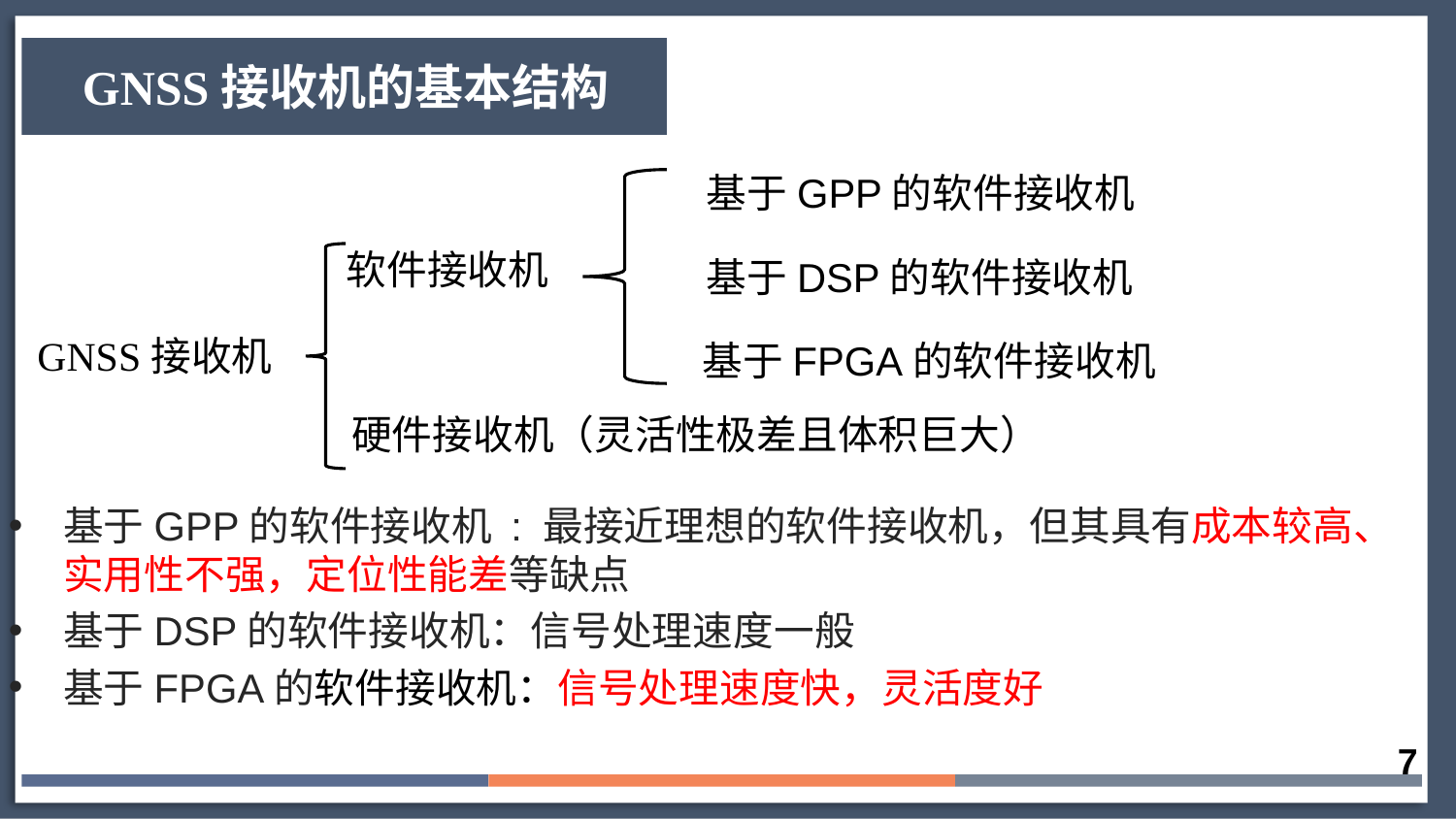

GNSS接收机的基本结构
基于GPP的软件接收机

软件接收机

基于DSP的软件接收机
GNSS接收机
基于FPGA的软件接收机
硬件接收机（灵活性极差且体积巨大）
基于GPP的软件接收机 : 最接近理想的软件接收机，但其具有成本较高、实用性不强，定位性能差等缺点
基于DSP的软件接收机：信号处理速度一般
基于FPGA的软件接收机：信号处理速度快，灵活度好

7